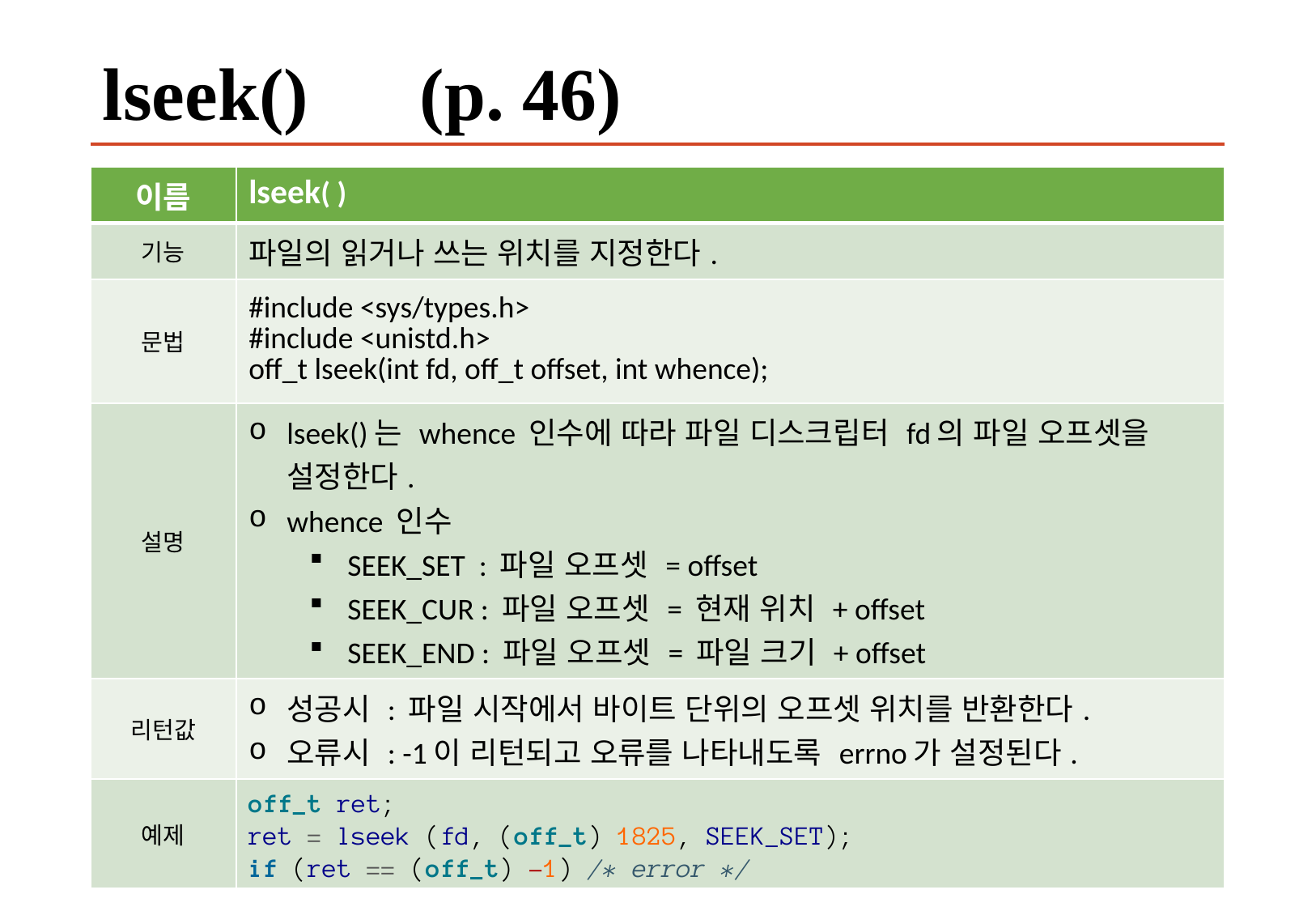

# lseek()      (p. 46)
| 이름 | lseek( ) |
| --- | --- |
| 기능 | 파일의 읽거나 쓰는 위치를 지정한다. |
| 문법 | #include <sys/types.h> #include <unistd.h> off\_t lseek(int fd, off\_t offset, int whence); |
| 설명 | lseek()는 whence 인수에 따라 파일 디스크립터 fd의 파일 오프셋을 설정한다. whence 인수 SEEK\_SET : 파일 오프셋 = offset SEEK\_CUR : 파일 오프셋 = 현재 위치 + offset SEEK\_END : 파일 오프셋 = 파일 크기 + offset |
| 리턴값 | 성공시 : 파일 시작에서 바이트 단위의 오프셋 위치를 반환한다. 오류시 : -1이 리턴되고 오류를 나타내도록 errno가 설정된다. |
| 예제 | off\_t ret; ret = lseek (fd, (off\_t) 1825, SEEK\_SET); if (ret == (off\_t) −1) /\* error \*/ |
2019-06-29
리눅스 시스템 프로그래밍
77